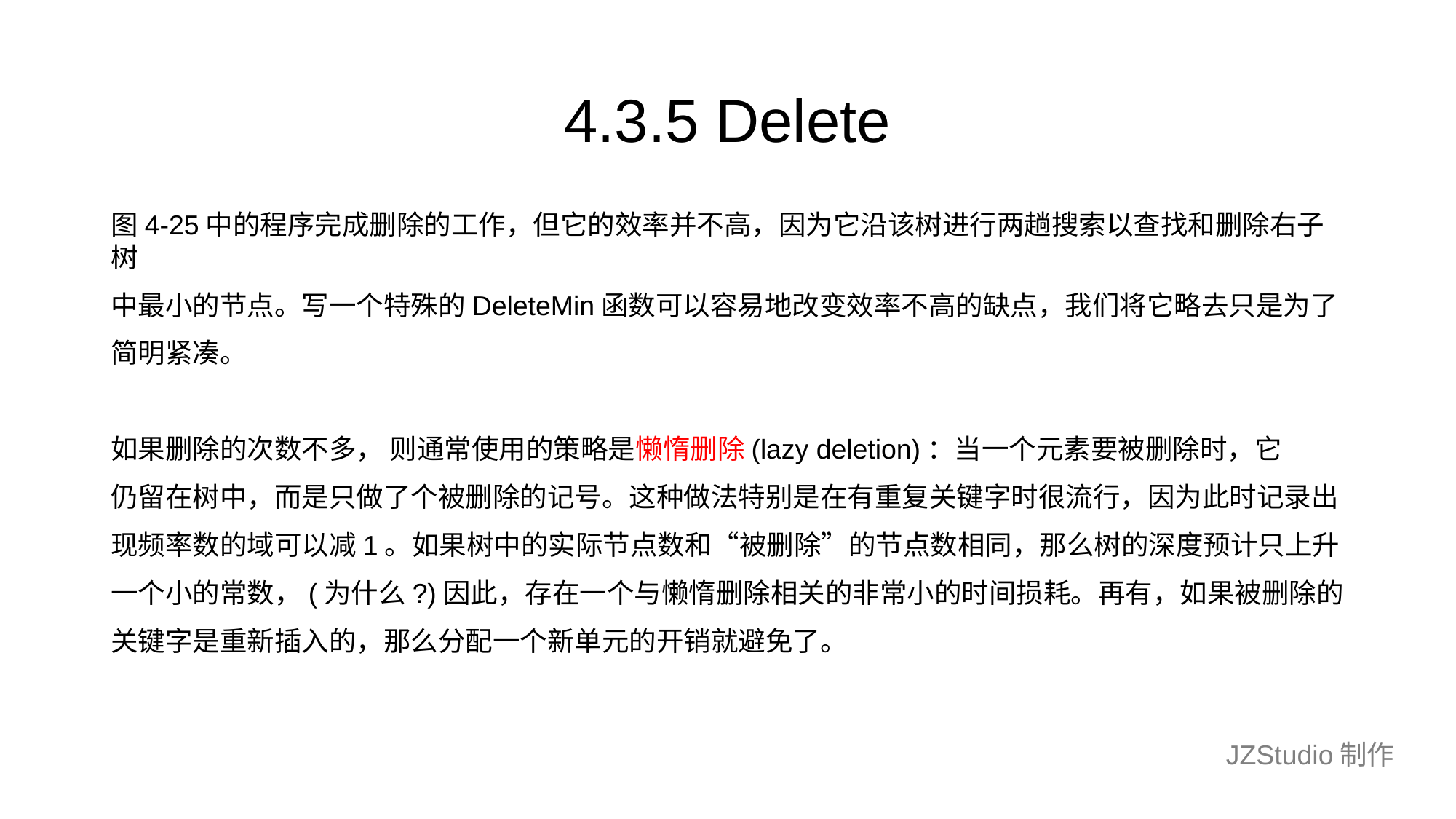

# 4.3.5 Delete
图4-25中的程序完成删除的工作，但它的效率并不高，因为它沿该树进行两趟搜索以查找和删除右子树
中最小的节点。写一个特殊的DeleteMin函数可以容易地改变效率不高的缺点，我们将它略去只是为了
简明紧凑。

如果删除的次数不多， 则通常使用的策略是懒惰删除(lazy deletion)：当一个元素要被删除时，它
仍留在树中，而是只做了个被删除的记号。这种做法特别是在有重复关键字时很流行，因为此时记录出
现频率数的域可以减1。如果树中的实际节点数和“被删除”的节点数相同，那么树的深度预计只上升
一个小的常数，(为什么?)因此，存在一个与懒惰删除相关的非常小的时间损耗。再有，如果被删除的
关键字是重新插入的，那么分配一个新单元的开销就避免了。